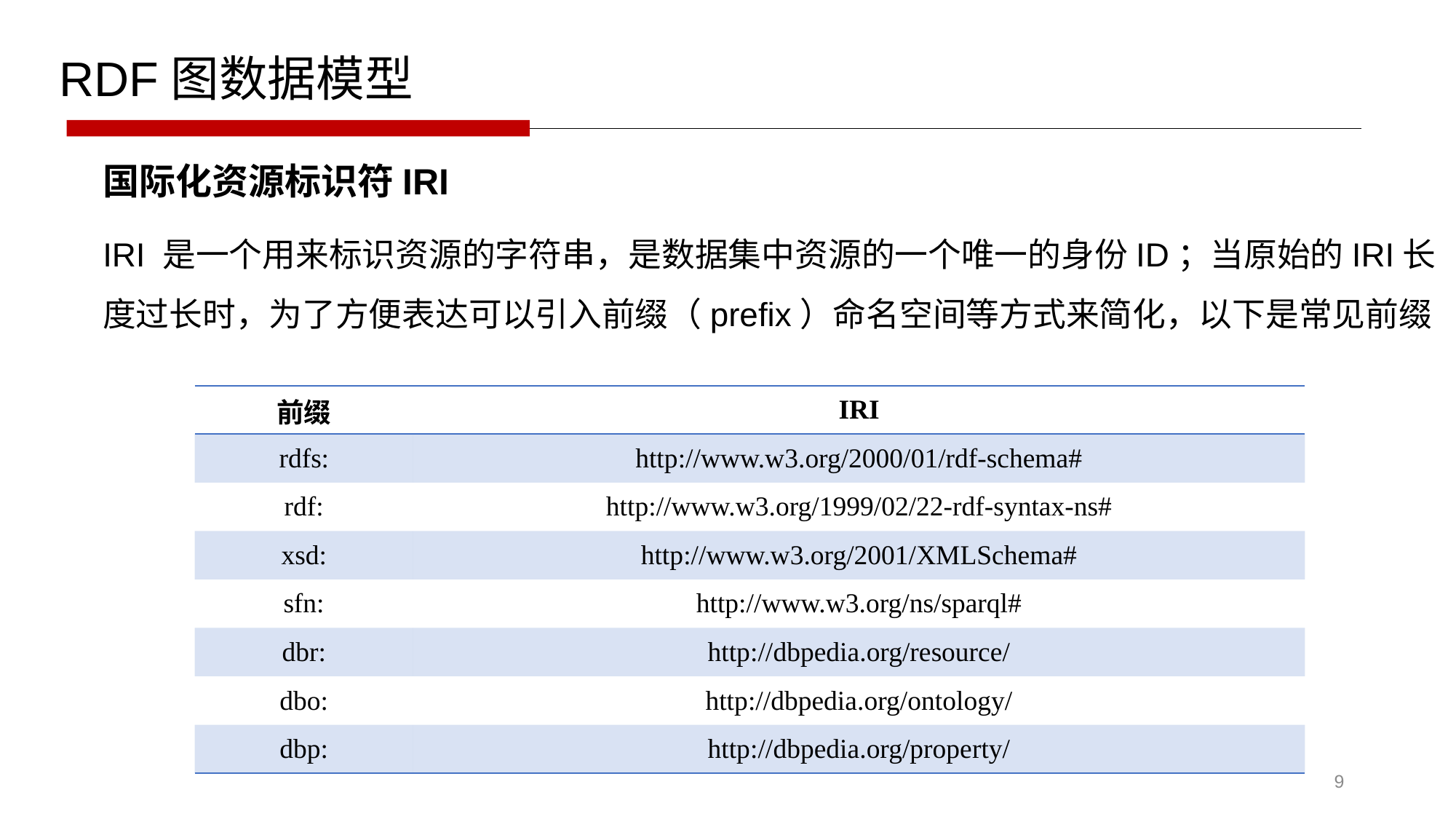

RDF图数据模型

国际化资源标识符IRI
IRI 是一个用来标识资源的字符串，是数据集中资源的一个唯一的身份ID；当原始的IRI长度过长时，为了方便表达可以引入前缀（prefix）命名空间等方式来简化，以下是常见前缀
| 前缀 | IRI |
| --- | --- |
| rdfs: | http://www.w3.org/2000/01/rdf-schema# |
| rdf: | http://www.w3.org/1999/02/22-rdf-syntax-ns# |
| xsd: | http://www.w3.org/2001/XMLSchema# |
| sfn: | http://www.w3.org/ns/sparql# |
| dbr: | http://dbpedia.org/resource/ |
| dbo: | http://dbpedia.org/ontology/ |
| dbp: | http://dbpedia.org/property/ |
9